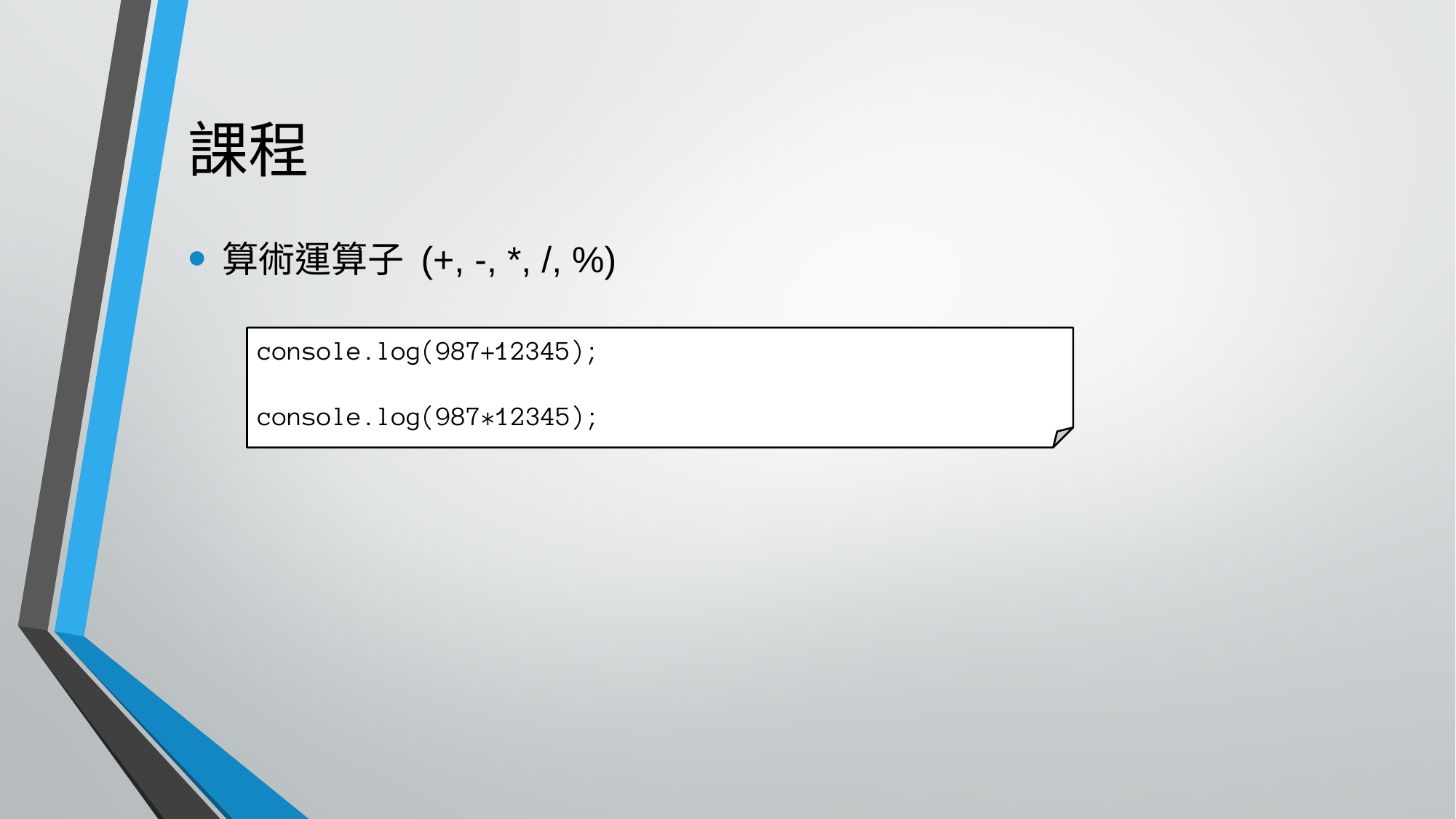

# 課程
算術運算子 (+, -, *, /, %)

console.log(987+12345);

console.log(987*12345);